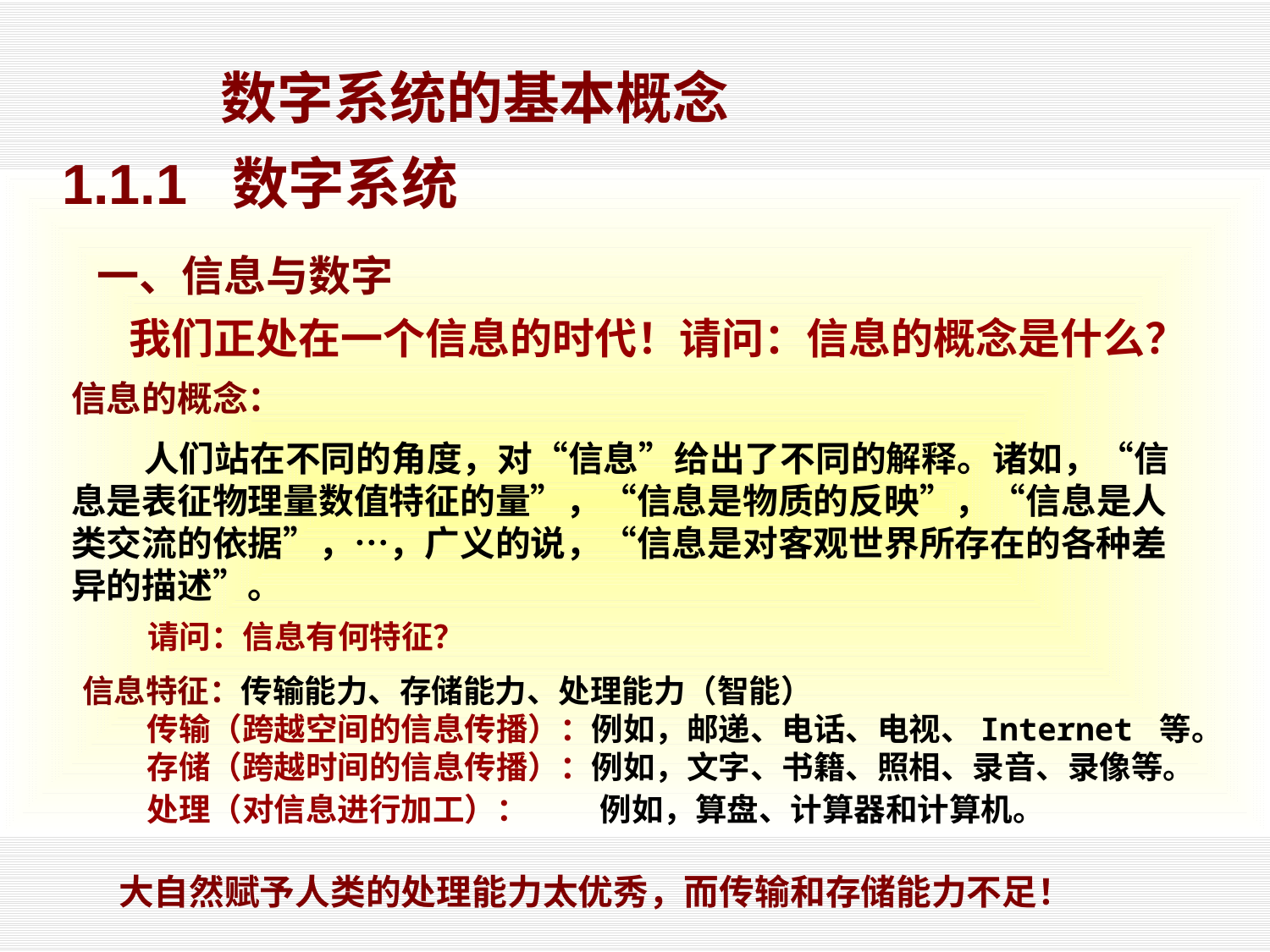

数字系统的基本概念
1.1.1  数字系统
一、信息与数字
我们正处在一个信息的时代！请问：信息的概念是什么？
信息的概念：
        人们站在不同的角度，对“信息”给出了不同的解释。诸如，“信息是表征物理量数值特征的量”，“信息是物质的反映”，“信息是人类交流的依据”，…，广义的说，“信息是对客观世界所存在的各种差异的描述”。
请问：信息有何特征？
信息特征：传输能力、存储能力、处理能力（智能）
        传输（跨越空间的信息传播）：例如，邮递、电话、电视、Internet 等。
        存储（跨越时间的信息传播）：例如，文字、书籍、照相、录音、录像等。
        处理（对信息进行加工）：          例如，算盘、计算器和计算机。

    大自然赋予人类的处理能力太优秀，而传输和存储能力不足！